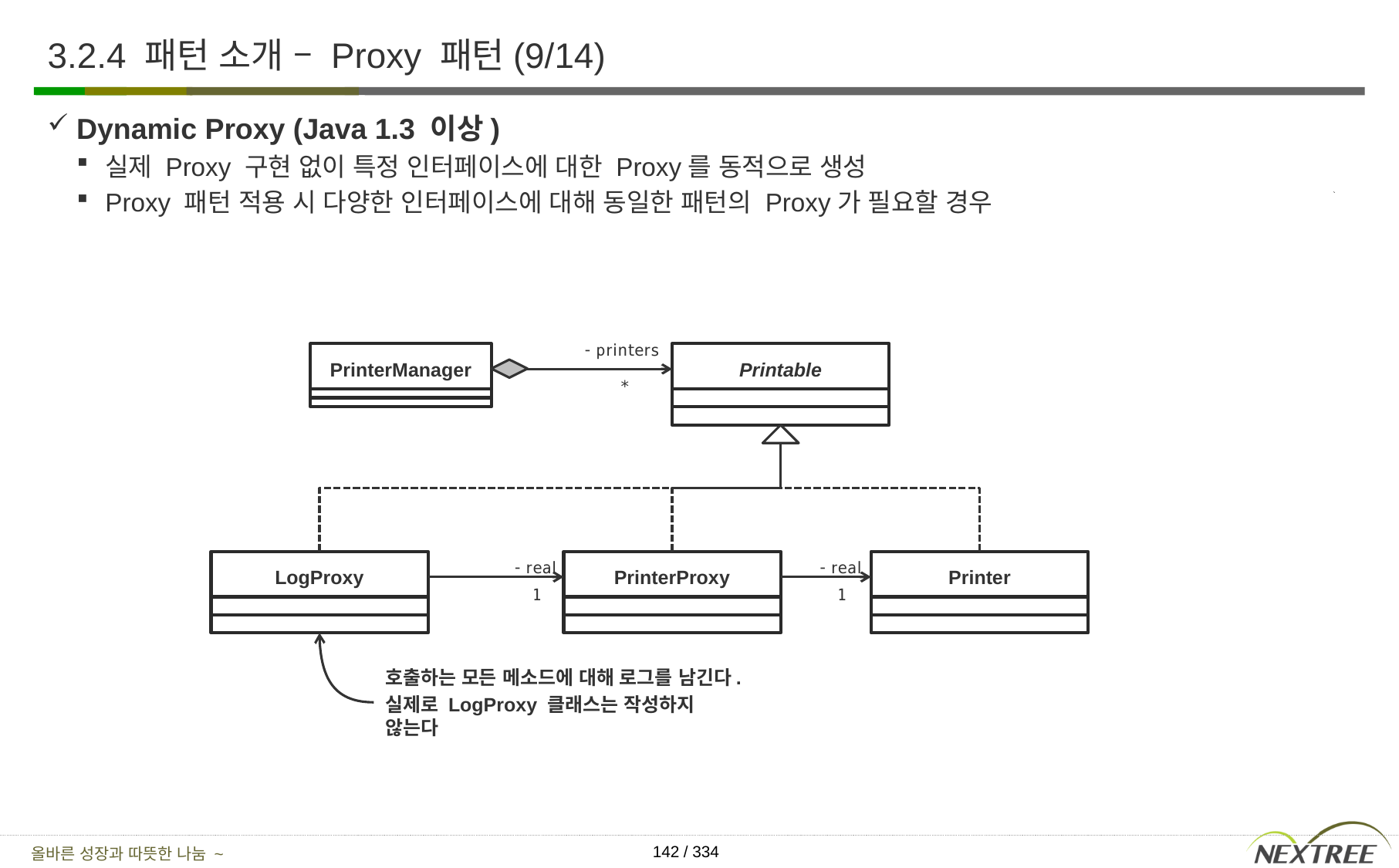

# 3.2.4 패턴 소개 – Proxy 패턴(9/14)
Dynamic Proxy (Java 1.3 이상)
실제 Proxy 구현 없이 특정 인터페이스에 대한 Proxy를 동적으로 생성
Proxy 패턴 적용 시 다양한 인터페이스에 대해 동일한 패턴의 Proxy가 필요할 경우
- printers
PrinterManager
Printable

*

LogProxy
- real
PrinterProxy
- real
Printer
1
1

호출하는 모든 메소드에 대해 로그를 남긴다.
실제로 LogProxy 클래스는 작성하지 않는다